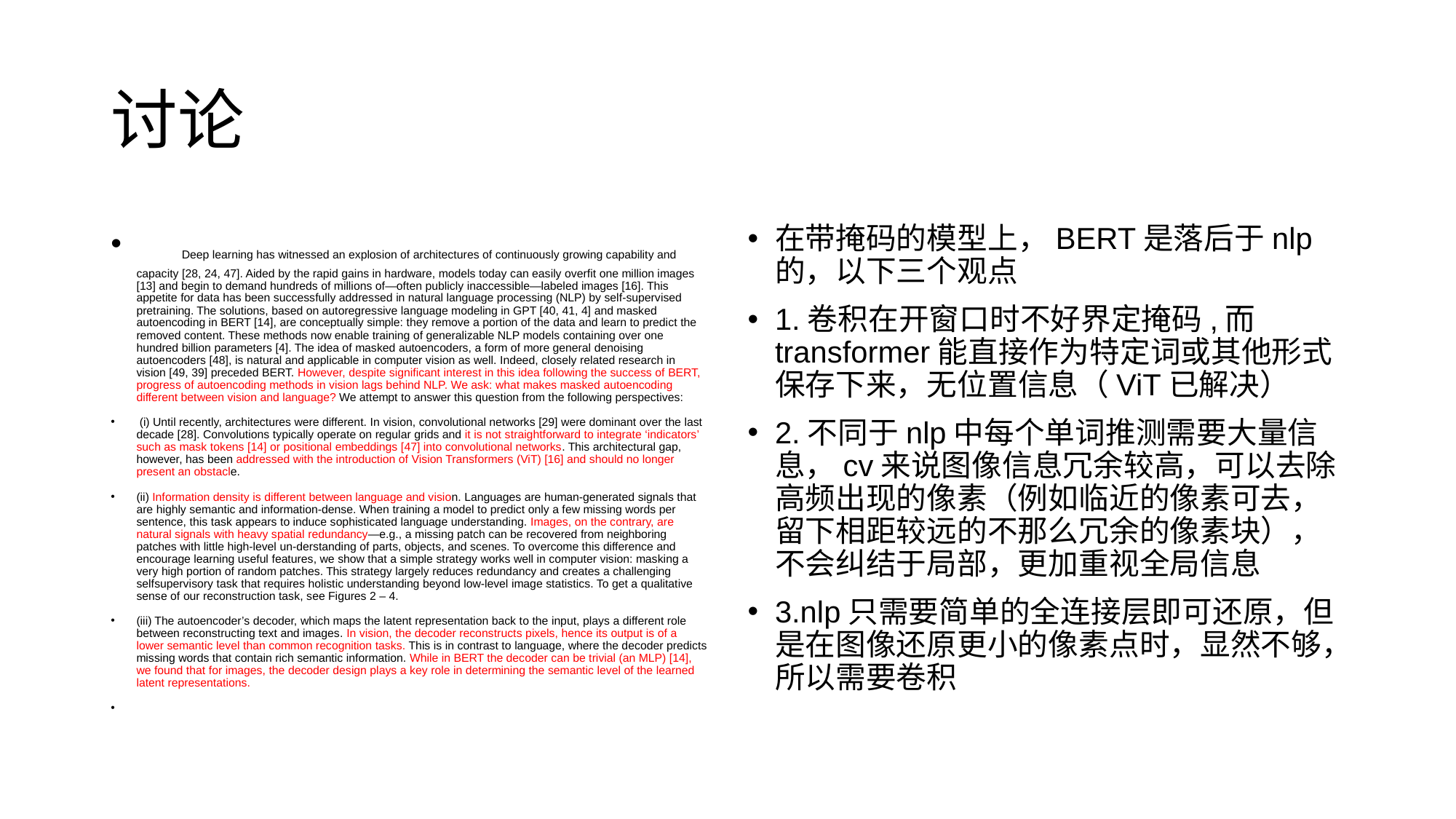

# 讨论
     Deep learning has witnessed an explosion of architectures of continuously growing capability and capacity [28, 24, 47]. Aided by the rapid gains in hardware, models today can easily overfit one million images [13] and begin to demand hundreds of millions of—often publicly inaccessible—labeled images [16]. This appetite for data has been successfully addressed in natural language processing (NLP) by self-supervised pretraining. The solutions, based on autoregressive language modeling in GPT [40, 41, 4] and masked autoencoding in BERT [14], are conceptually simple: they remove a portion of the data and learn to predict the removed content. These methods now enable training of generalizable NLP models containing over one hundred billion parameters [4]. The idea of masked autoencoders, a form of more general denoising autoencoders [48], is natural and applicable in computer vision as well. Indeed, closely related research in vision [49, 39] preceded BERT. However, despite significant interest in this idea following the success of BERT, progress of autoencoding methods in vision lags behind NLP. We ask: what makes masked autoencoding different between vision and language? We attempt to answer this question from the following perspectives:
 (i) Until recently, architectures were different. In vision, convolutional networks [29] were dominant over the last decade [28]. Convolutions typically operate on regular grids and it is not straightforward to integrate ‘indicators’ such as mask tokens [14] or positional embeddings [47] into convolutional networks. This architectural gap, however, has been addressed with the introduction of Vision Transformers (ViT) [16] and should no longer present an obstacle.
(ii) Information density is different between language and vision. Languages are human-generated signals that are highly semantic and information-dense. When training a model to predict only a few missing words per sentence, this task appears to induce sophisticated language understanding. Images, on the contrary, are natural signals with heavy spatial redundancy—e.g., a missing patch can be recovered from neighboring patches with little high-level un-derstanding of parts, objects, and scenes. To overcome this difference and encourage learning useful features, we show that a simple strategy works well in computer vision: masking a very high portion of random patches. This strategy largely reduces redundancy and creates a challenging selfsupervisory task that requires holistic understanding beyond low-level image statistics. To get a qualitative sense of our reconstruction task, see Figures 2 – 4.
(iii) The autoencoder’s decoder, which maps the latent representation back to the input, plays a different role between reconstructing text and images. In vision, the decoder reconstructs pixels, hence its output is of a lower semantic level than common recognition tasks. This is in contrast to language, where the decoder predicts missing words that contain rich semantic information. While in BERT the decoder can be trivial (an MLP) [14], we found that for images, the decoder design plays a key role in determining the semantic level of the learned latent representations.

在带掩码的模型上，BERT是落后于nlp的，以下三个观点
1.卷积在开窗口时不好界定掩码,而transformer能直接作为特定词或其他形式保存下来，无位置信息（ViT已解决）
2.不同于nlp中每个单词推测需要大量信息，cv来说图像信息冗余较高，可以去除高频出现的像素（例如临近的像素可去，留下相距较远的不那么冗余的像素块），不会纠结于局部，更加重视全局信息
3.nlp只需要简单的全连接层即可还原，但是在图像还原更小的像素点时，显然不够，所以需要卷积